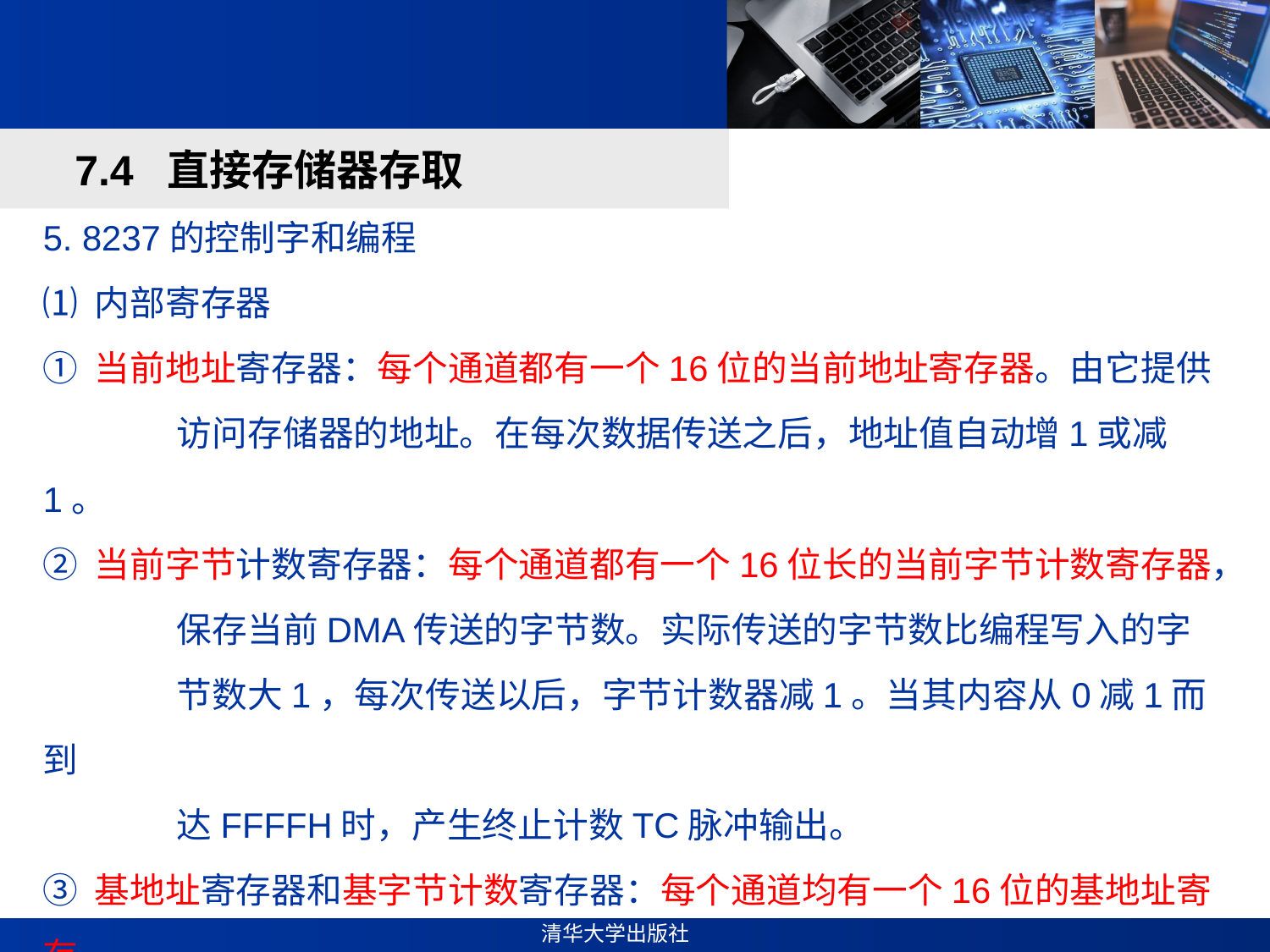

#
7.4  直接存储器存取
5. 8237的控制字和编程
⑴ 内部寄存器
① 当前地址寄存器：每个通道都有一个16位的当前地址寄存器。由它提供
                访问存储器的地址。在每次数据传送之后，地址值自动增1或减1。
② 当前字节计数寄存器：每个通道都有一个16位长的当前字节计数寄存器，
                保存当前DMA传送的字节数。实际传送的字节数比编程写入的字
                节数大1，每次传送以后，字节计数器减1。当其内容从0减1而到
                达FFFFH时，产生终止计数TC脉冲输出。
③ 基地址寄存器和基字节计数寄存器：每个通道均有一个16位的基地址寄存
                器和一个16位的基字节计数寄存器。它们用来存放所对应的地址
                寄存器和字节计数器的初始值。